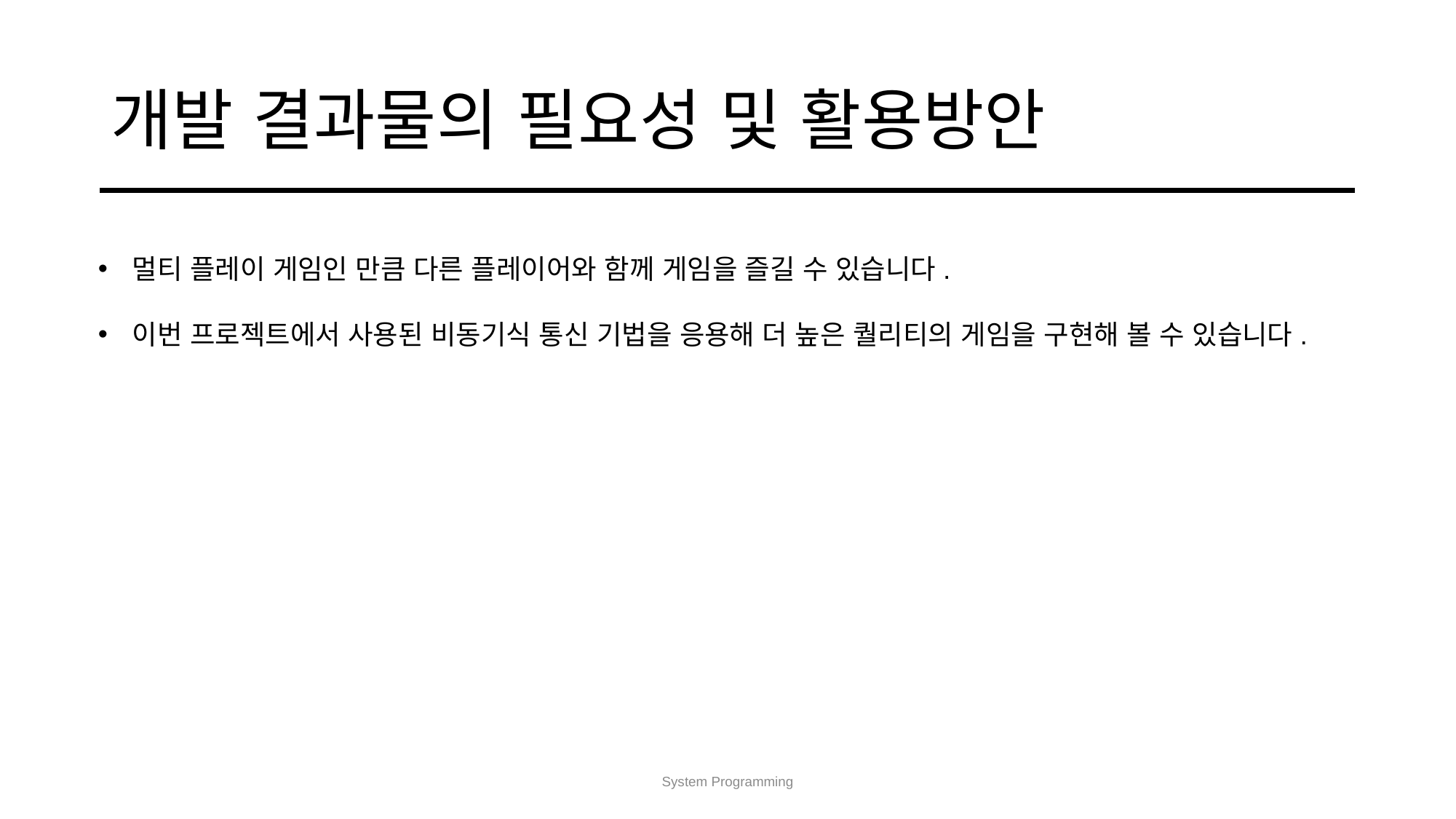

# 개발 결과물의 필요성 및 활용방안
멀티 플레이 게임인 만큼 다른 플레이어와 함께 게임을 즐길 수 있습니다.
이번 프로젝트에서 사용된 비동기식 통신 기법을 응용해 더 높은 퀄리티의 게임을 구현해 볼 수 있습니다.
System Programming